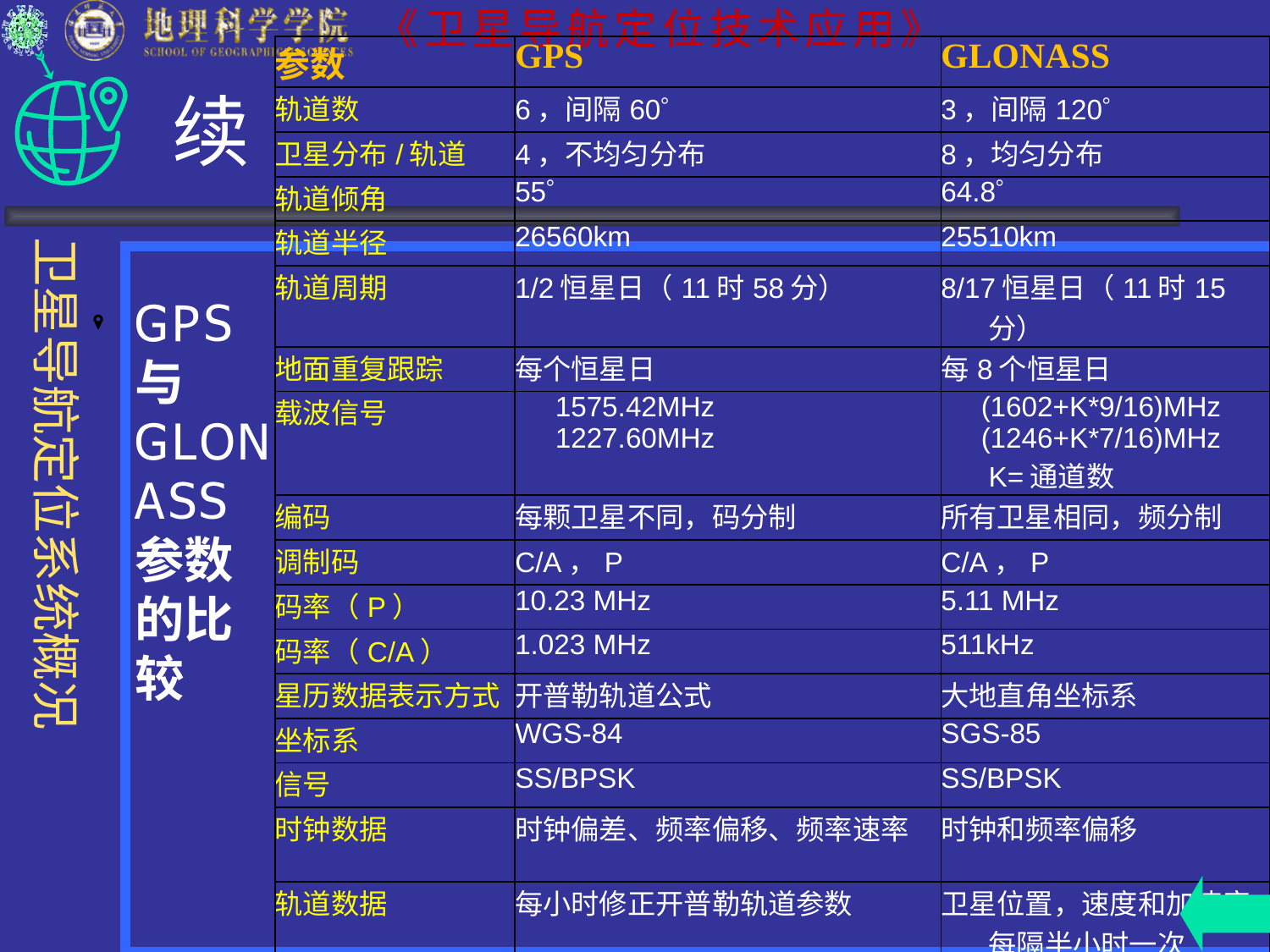

# 续
| 参数 | GPS | GLONASS |
| --- | --- | --- |
| 轨道数 | 6，间隔60° | 3，间隔120° |
| 卫星分布/轨道 | 4，不均匀分布 | 8，均匀分布 |
| 轨道倾角 | 55° | 64.8° |
| 轨道半径 | 26560km | 25510km |
| 轨道周期 | 1/2恒星日（11时58分） | 8/17恒星日（11时15分） |
| 地面重复跟踪 | 每个恒星日 | 每8个恒星日 |
| 载波信号 | 1575.42MHz 1227.60MHz | (1602+K\*9/16)MHz (1246+K\*7/16)MHz K=通道数 |
| 编码 | 每颗卫星不同，码分制 | 所有卫星相同，频分制 |
| 调制码 | C/A，P | C/A，P |
| 码率（P） | 10.23 MHz | 5.11 MHz |
| 码率（C/A） | 1.023 MHz | 511kHz |
| 星历数据表示方式 | 开普勒轨道公式 | 大地直角坐标系 |
| 坐标系 | WGS-84 | SGS-85 |
| 信号 | SS/BPSK | SS/BPSK |
| 时钟数据 | 时钟偏差、频率偏移、频率速率 | 时钟和频率偏移 |
| 轨道数据 | 每小时修正开普勒轨道参数 | 卫星位置，速度和加速度，每隔半小时一次 |
GPS与GLONASS参数的比较